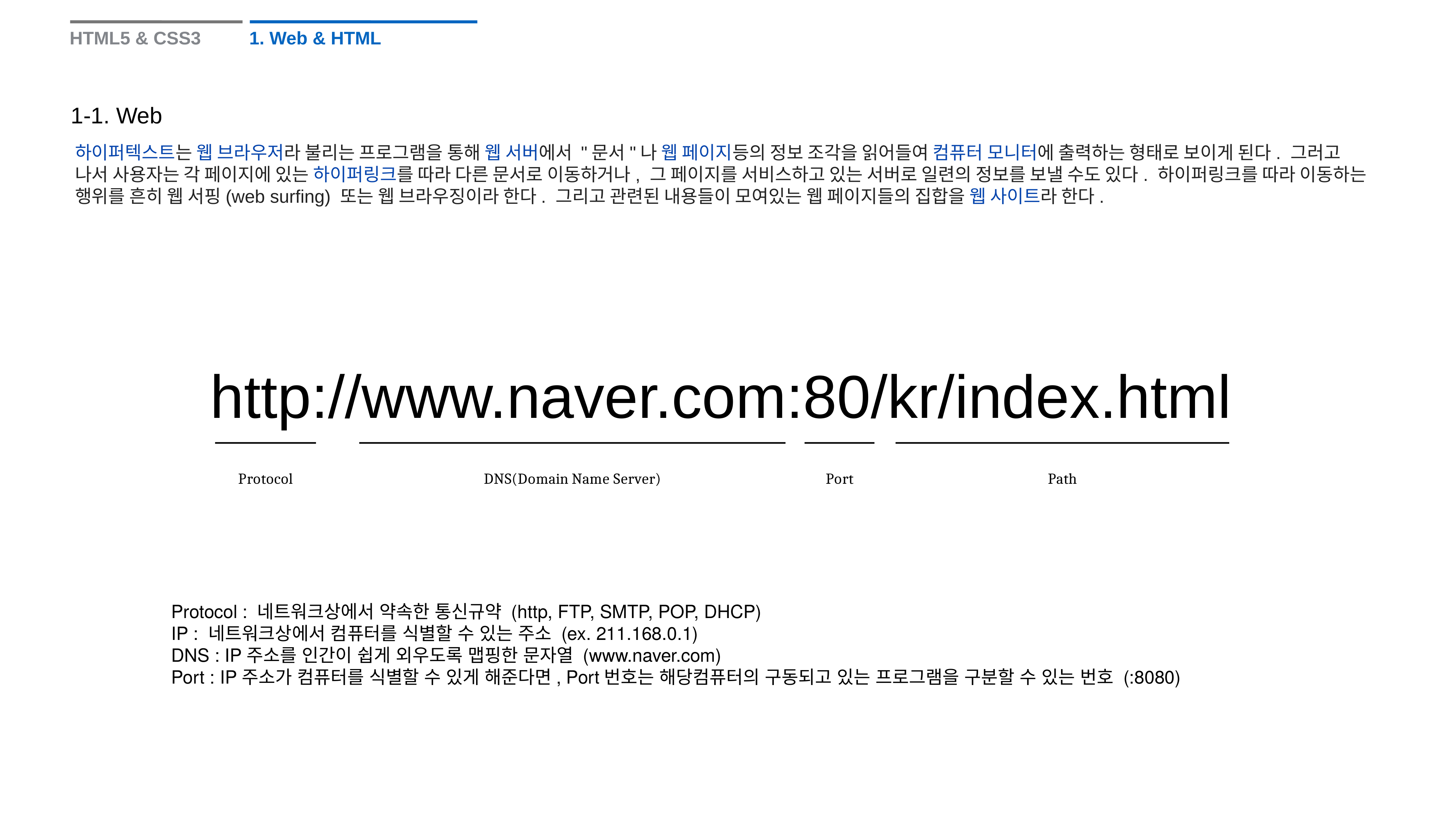

HTML5 & CSS3
1. Web & HTML
1-1. Web
하이퍼텍스트는 웹 브라우저라 불리는 프로그램을 통해 웹 서버에서 "문서"나 웹 페이지등의 정보 조각을 읽어들여 컴퓨터 모니터에 출력하는 형태로 보이게 된다. 그러고 나서 사용자는 각 페이지에 있는 하이퍼링크를 따라 다른 문서로 이동하거나, 그 페이지를 서비스하고 있는 서버로 일련의 정보를 보낼 수도 있다. 하이퍼링크를 따라 이동하는 행위를 흔히 웹 서핑(web surfing) 또는 웹 브라우징이라 한다. 그리고 관련된 내용들이 모여있는 웹 페이지들의 집합을 웹 사이트라 한다.
http://www.naver.com:80/kr/index.html

Protocol
DNS(Domain Name Server)
Port
Path
Protocol : 네트워크상에서 약속한 통신규약 (http, FTP, SMTP, POP, DHCP)
IP : 네트워크상에서 컴퓨터를 식별할 수 있는 주소 (ex. 211.168.0.1)
DNS : IP주소를 인간이 쉽게 외우도록 맵핑한 문자열 (www.naver.com)
Port : IP주소가 컴퓨터를 식별할 수 있게 해준다면, Port번호는 해당컴퓨터의 구동되고 있는 프로그램을 구분할 수 있는 번호 (:8080)